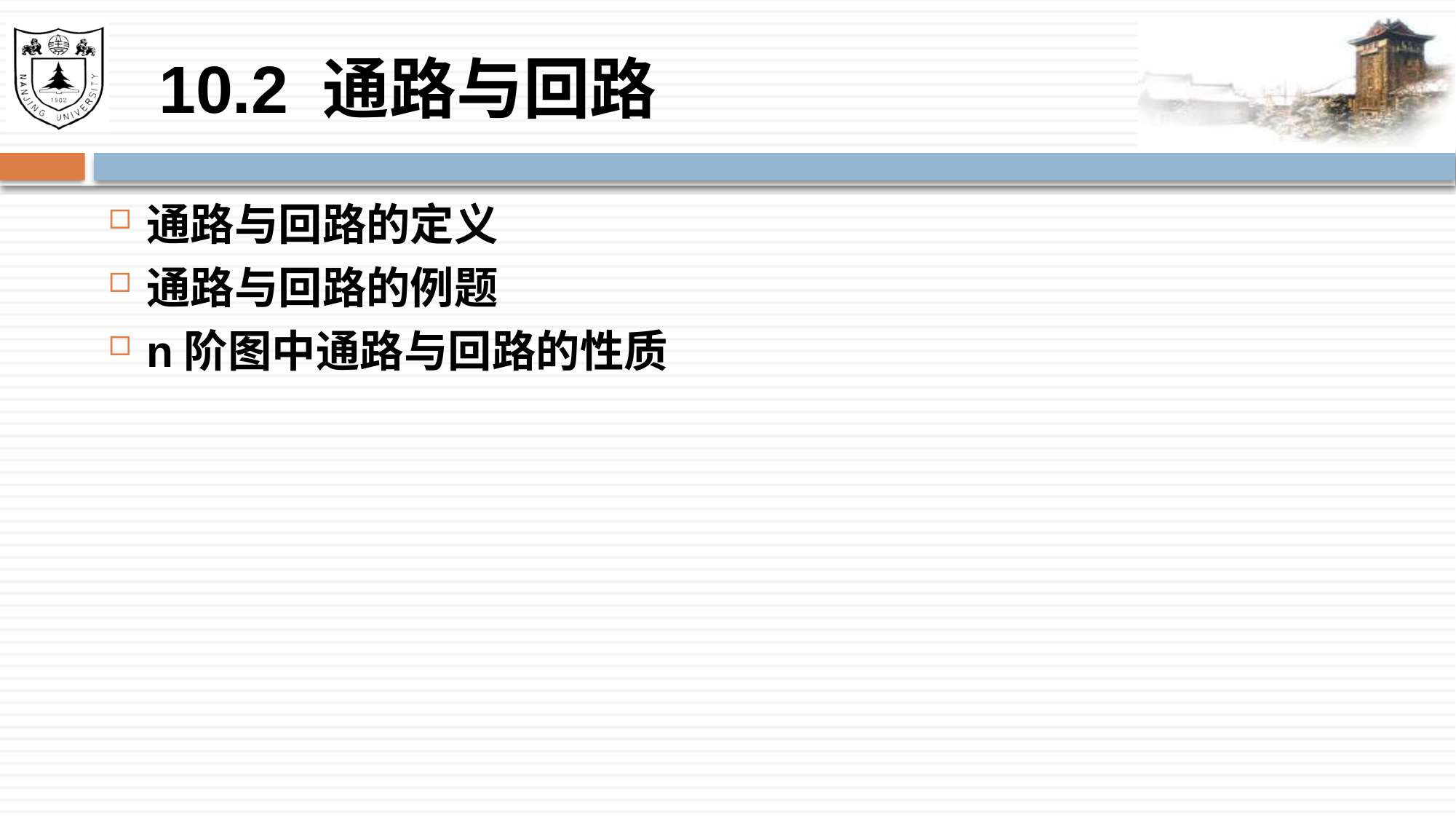

# 10.2 通路与回路
通路与回路的定义
通路与回路的例题
n阶图中通路与回路的性质